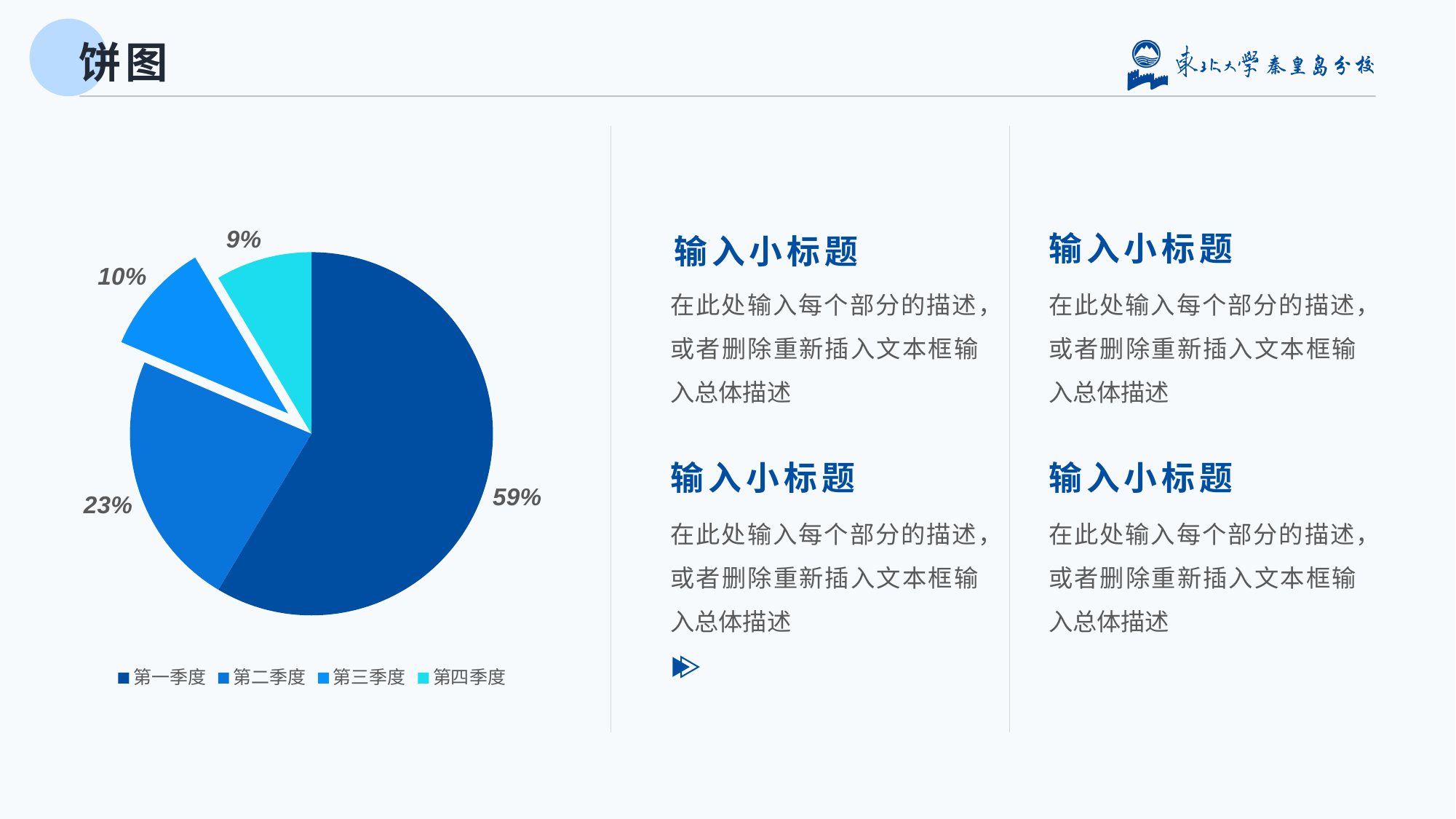

# 饼图

### Chart

| Category | 销售额 |
|---|---|
| 第一季度 | 8.2 |
| 第二季度 | 3.2 |
| 第三季度 | 1.4 |
| 第四季度 | 1.2 |
输入小标题
输入小标题
在此处输入每个部分的描述，或者删除重新插入文本框输入总体描述
在此处输入每个部分的描述，或者删除重新插入文本框输入总体描述
输入小标题
输入小标题
在此处输入每个部分的描述，或者删除重新插入文本框输入总体描述
在此处输入每个部分的描述，或者删除重新插入文本框输入总体描述